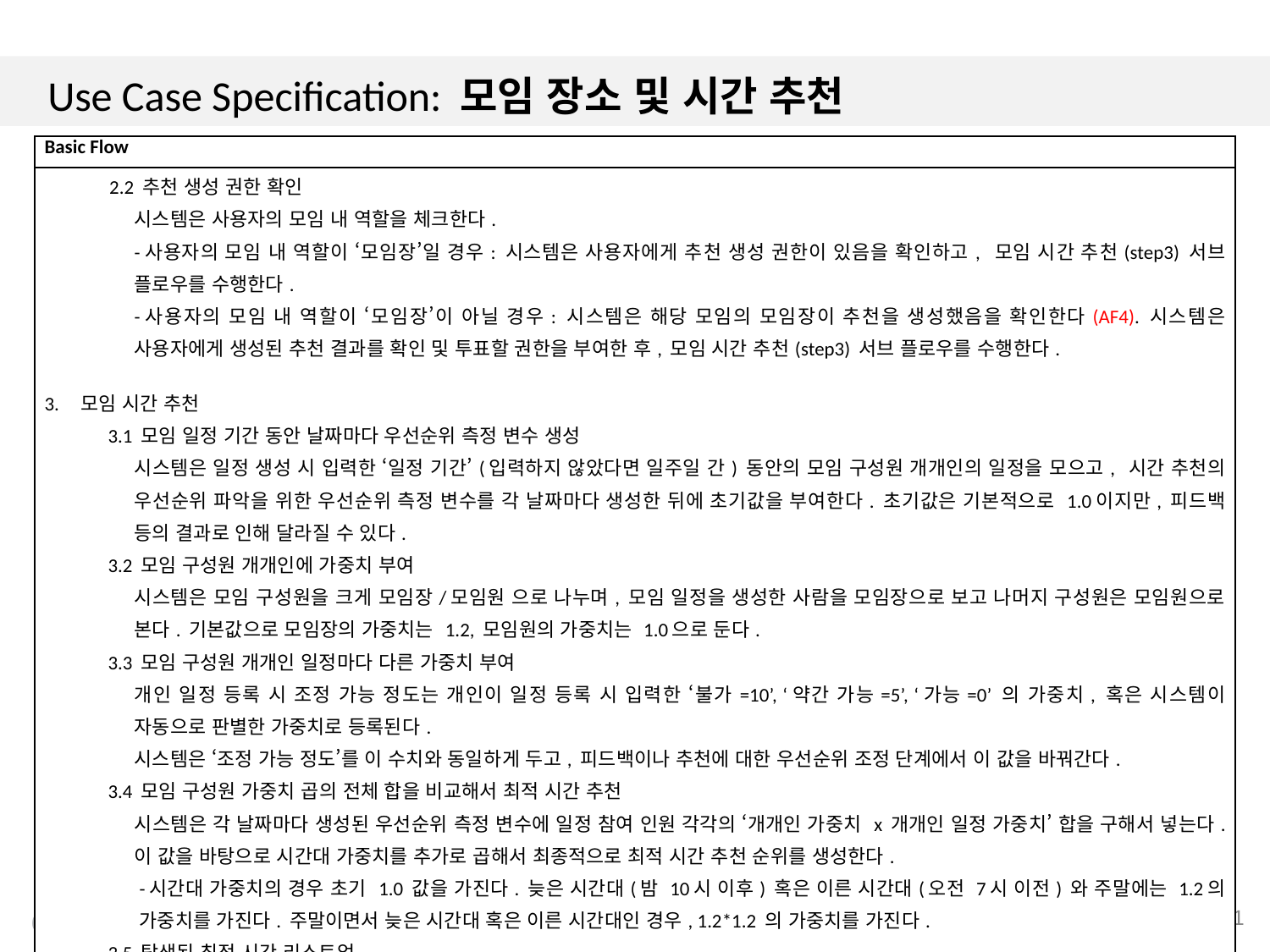

# Use Case Specification: 모임 장소 및 시간 추천
| Basic Flow |
| --- |
| 2.2 추천 생성 권한 확인 시스템은 사용자의 모임 내 역할을 체크한다. -사용자의 모임 내 역할이 ‘모임장’일 경우: 시스템은 사용자에게 추천 생성 권한이 있음을 확인하고, 모임 시간 추천(step3) 서브 플로우를 수행한다. -사용자의 모임 내 역할이 ‘모임장’이 아닐 경우: 시스템은 해당 모임의 모임장이 추천을 생성했음을 확인한다(AF4). 시스템은 사용자에게 생성된 추천 결과를 확인 및 투표할 권한을 부여한 후, 모임 시간 추천(step3) 서브 플로우를 수행한다. 3. 모임 시간 추천 3.1 모임 일정 기간 동안 날짜마다 우선순위 측정 변수 생성 시스템은 일정 생성 시 입력한 ‘일정 기간’(입력하지 않았다면 일주일 간) 동안의 모임 구성원 개개인의 일정을 모으고, 시간 추천의 우선순위 파악을 위한 우선순위 측정 변수를 각 날짜마다 생성한 뒤에 초기값을 부여한다. 초기값은 기본적으로 1.0이지만, 피드백 등의 결과로 인해 달라질 수 있다. 3.2 모임 구성원 개개인에 가중치 부여 시스템은 모임 구성원을 크게 모임장/모임원 으로 나누며, 모임 일정을 생성한 사람을 모임장으로 보고 나머지 구성원은 모임원으로 본다. 기본값으로 모임장의 가중치는 1.2, 모임원의 가중치는 1.0으로 둔다. 3.3 모임 구성원 개개인 일정마다 다른 가중치 부여 개인 일정 등록 시 조정 가능 정도는 개인이 일정 등록 시 입력한 ‘불가=10’, ‘약간 가능=5’, ‘가능=0’ 의 가중치, 혹은 시스템이 자동으로 판별한 가중치로 등록된다. 시스템은 ‘조정 가능 정도’를 이 수치와 동일하게 두고, 피드백이나 추천에 대한 우선순위 조정 단계에서 이 값을 바꿔간다. 3.4 모임 구성원 가중치 곱의 전체 합을 비교해서 최적 시간 추천 시스템은 각 날짜마다 생성된 우선순위 측정 변수에 일정 참여 인원 각각의 ‘개개인 가중치 x 개개인 일정 가중치’ 합을 구해서 넣는다. 이 값을 바탕으로 시간대 가중치를 추가로 곱해서 최종적으로 최적 시간 추천 순위를 생성한다. -시간대 가중치의 경우 초기 1.0 값을 가진다. 늦은 시간대(밤 10시 이후) 혹은 이른 시간대(오전 7시 이전) 와 주말에는 1.2의 가중치를 가진다. 주말이면서 늦은 시간대 혹은 이른 시간대인 경우, 1.2\*1.2 의 가중치를 가진다. 3.5 탐색된 최적 시간 리스트업 시스템은 위에서 생성한 최적 시간 추천 순위를 ‘모임 시간/장소 추천’ 화면에 달력 시각적으로 제시하고, 하단에 글 목록으로 5위까지 보여준다. 이 때, 사용자가 모임장이라면 각 추천 순위별 투표 사항을 확인할 수 있다. 3.6 추천된 시간 중 선택 및 확정 사용자는 추천 시간 목록에서 하나를 선택한 뒤 (AF5) , ‘등록’ 버튼을 눌러 시간 투표 결과를 확정한다. |
31